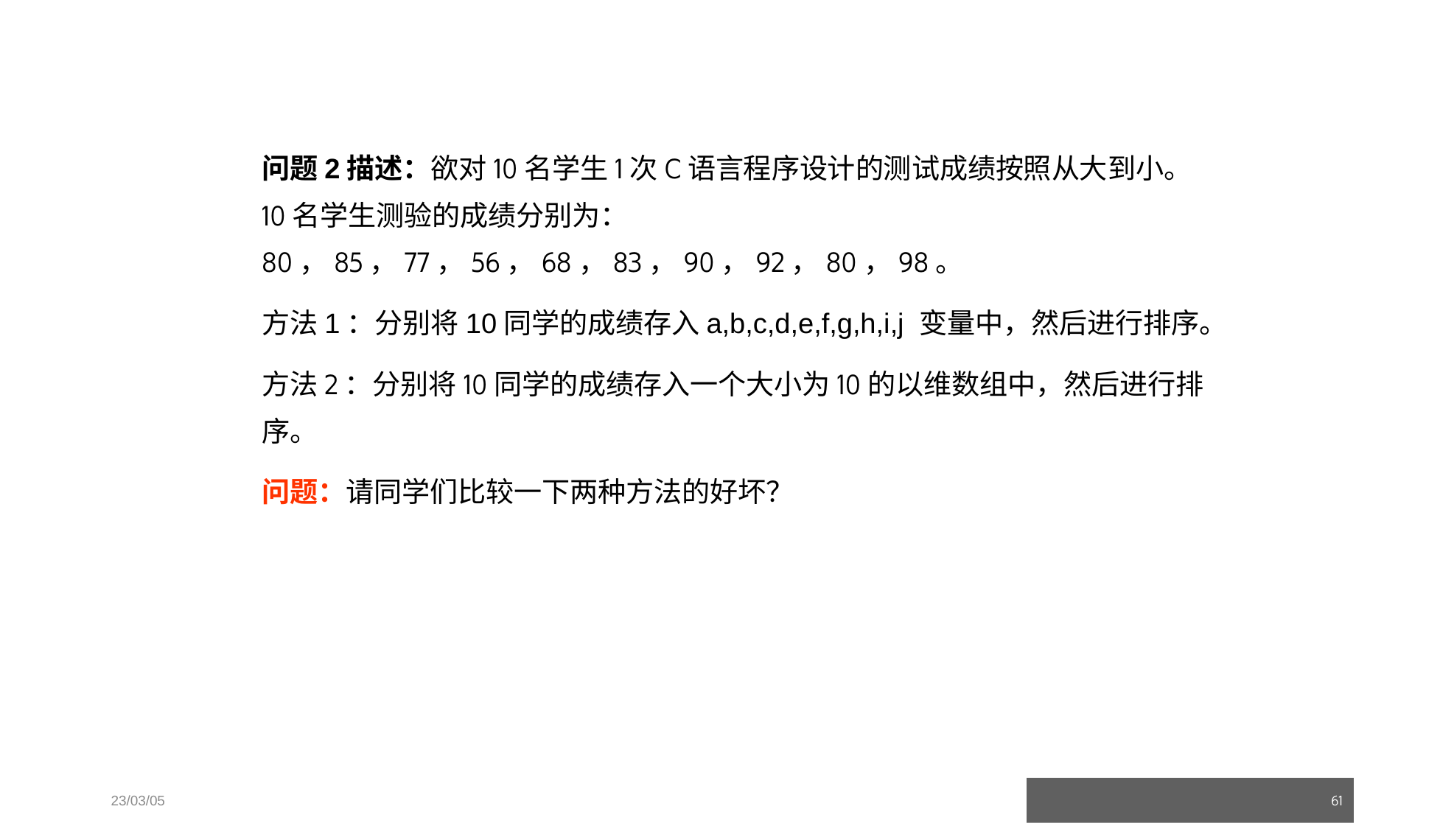

问题2描述：欲对10名学生1次C语言程序设计的测试成绩按照从大到小。 10名学生测验的成绩分别为：80，85，77，56，68，83，90，92，80，98。
方法1：分别将10同学的成绩存入a,b,c,d,e,f,g,h,i,j 变量中，然后进行排序。
方法2：分别将10同学的成绩存入一个大小为10的以维数组中，然后进行排序。
问题：请同学们比较一下两种方法的好坏？
23/03/05
61